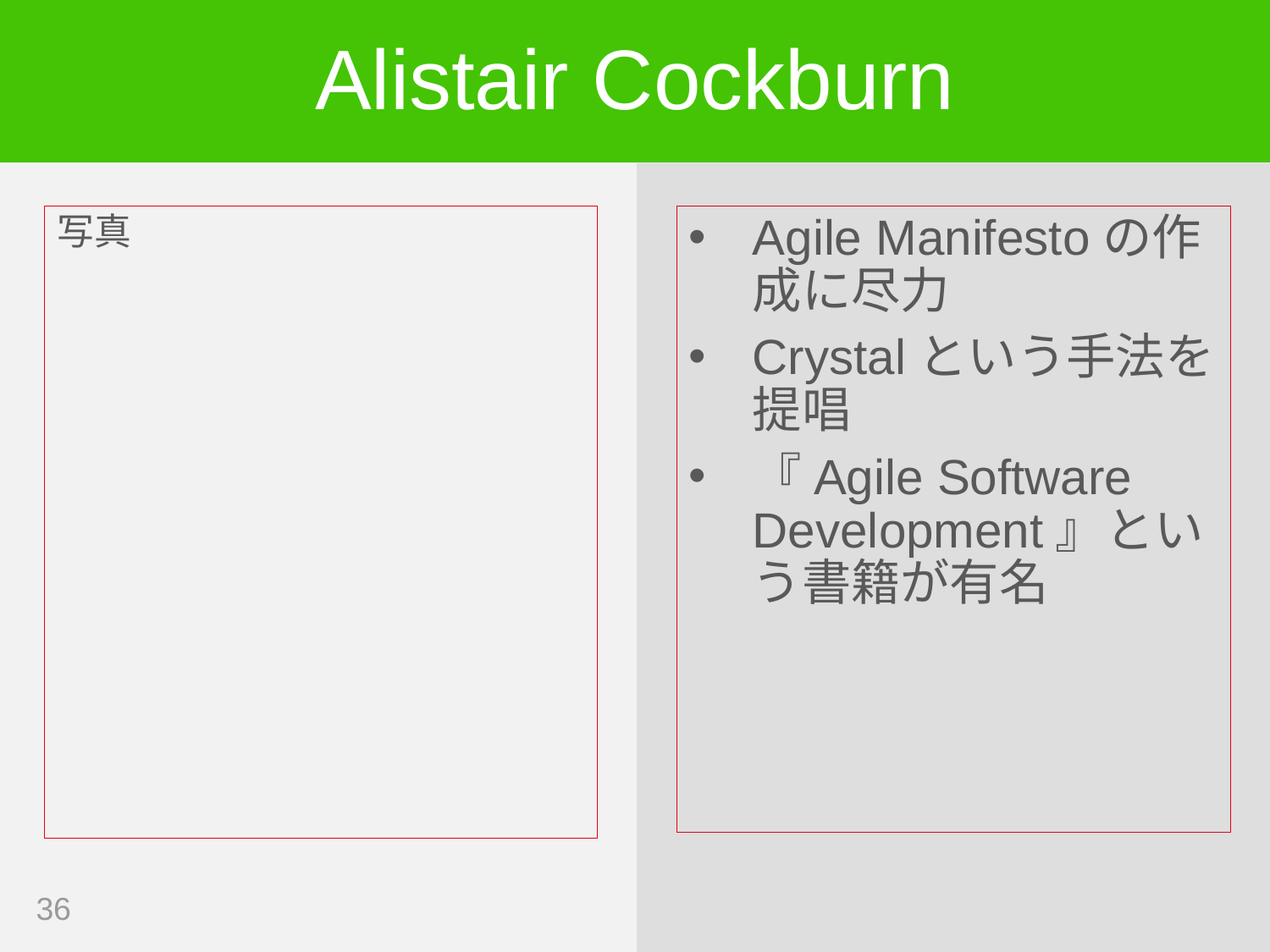

# Alistair Cockburn
写真
Agile Manifestoの作成に尽力
Crystalという手法を提唱
『Agile Software Development』という書籍が有名
36